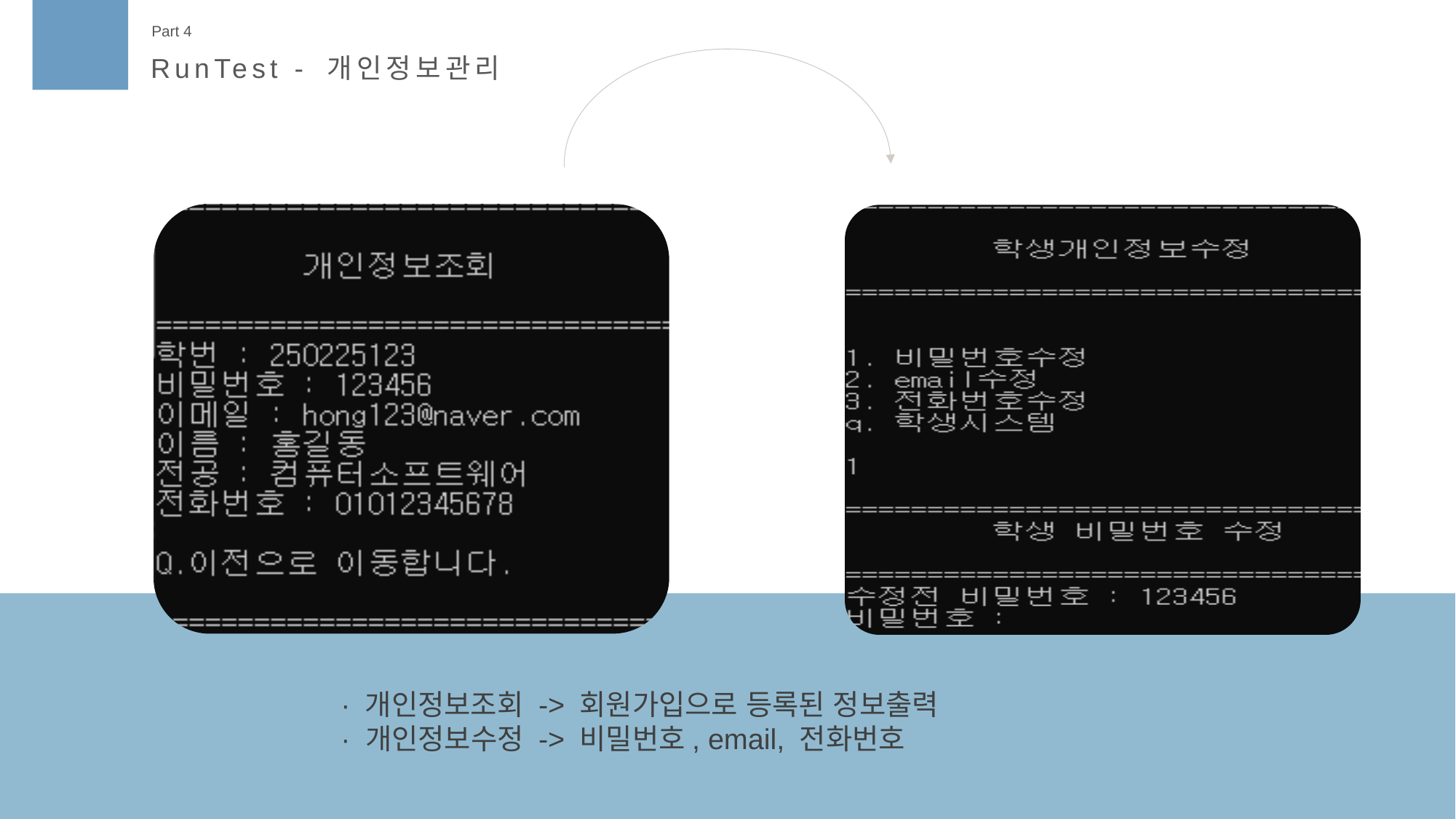

Part 4
RunTest - 개인정보관리

· 개인정보조회 -> 회원가입으로 등록된 정보출력
· 개인정보수정 -> 비밀번호, email, 전화번호